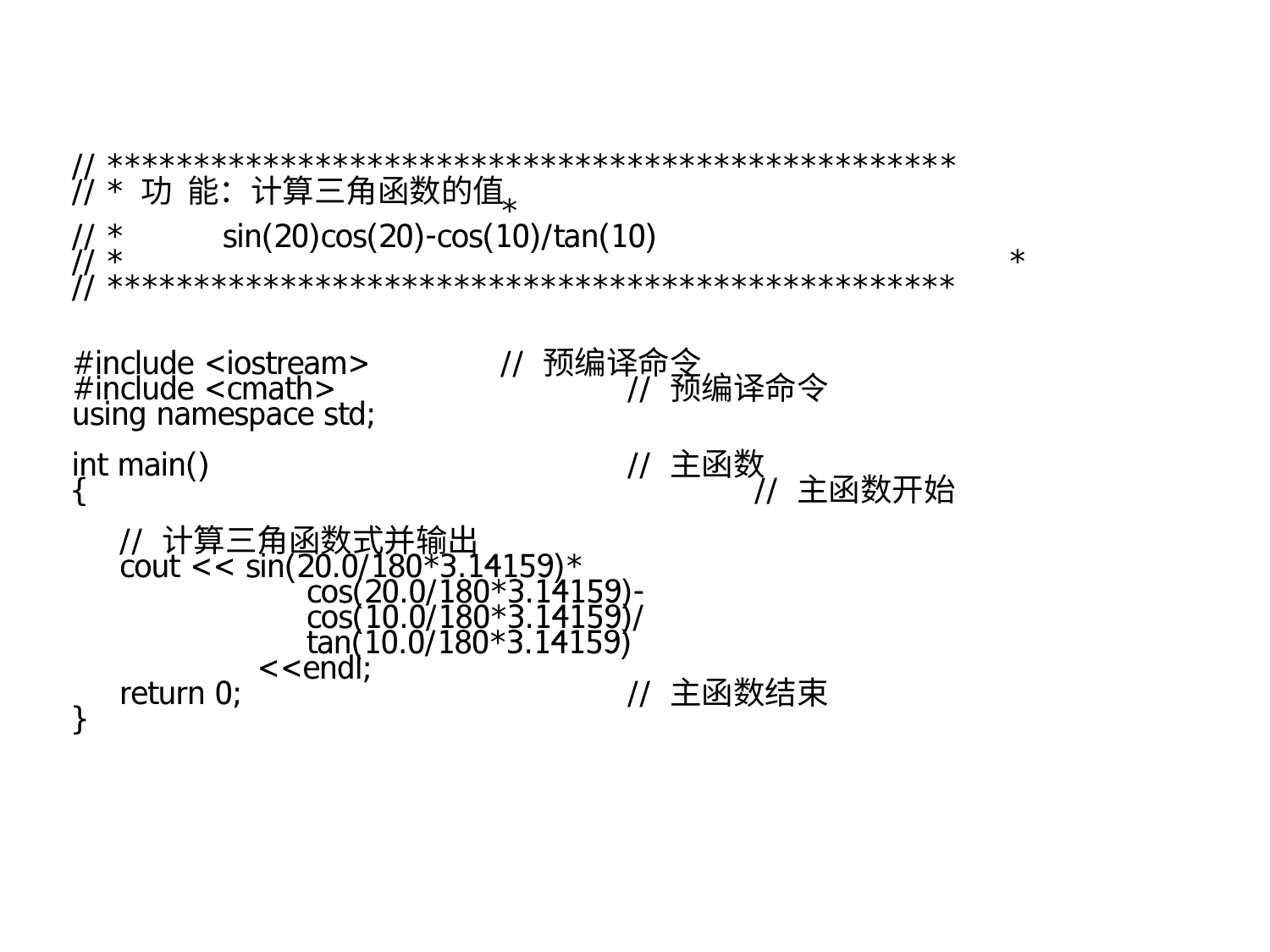

// *************************************************
// * 功  能：计算三角函数的值             								*
// *          sin(20)cos(20)-cos(10)/tan(10)
// *                                       				*
// *************************************************

#include <iostream>		// 预编译命令
#include <cmath>			// 预编译命令
using namespace std;

int main()				// 主函数
{						// 主函数开始

	// 计算三角函数式并输出
	cout << sin(20.0/180*3.14159)*
		      cos(20.0/180*3.14159)-
		      cos(10.0/180*3.14159)/
		      tan(10.0/180*3.14159)
		 <<endl;
	return 0; 			// 主函数结束
}